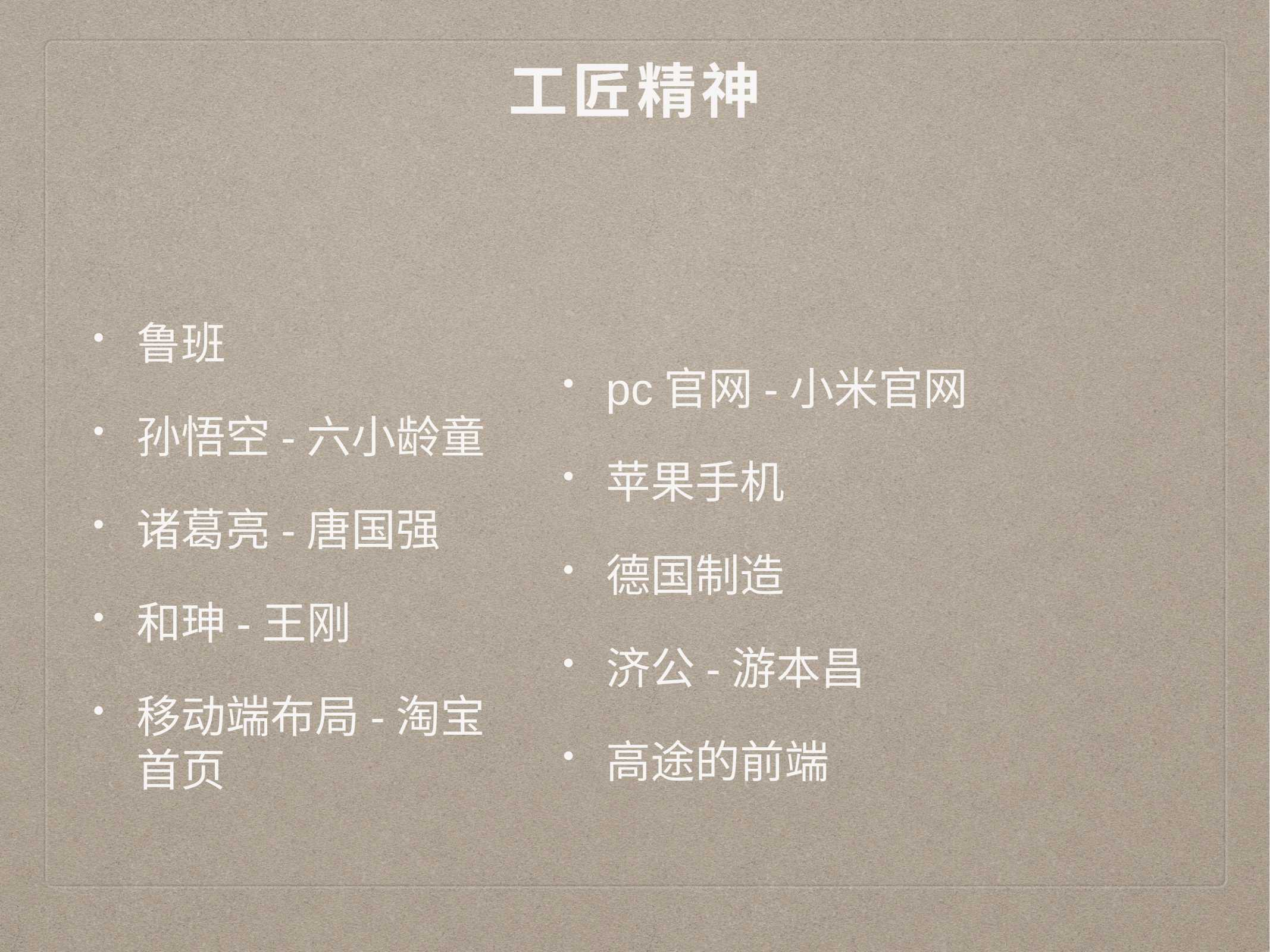

# 工匠精神

鲁班
孙悟空-六小龄童
诸葛亮-唐国强
和珅-王刚
移动端布局-淘宝首页

pc官网-小米官网
苹果手机
德国制造
济公-游本昌
高途的前端